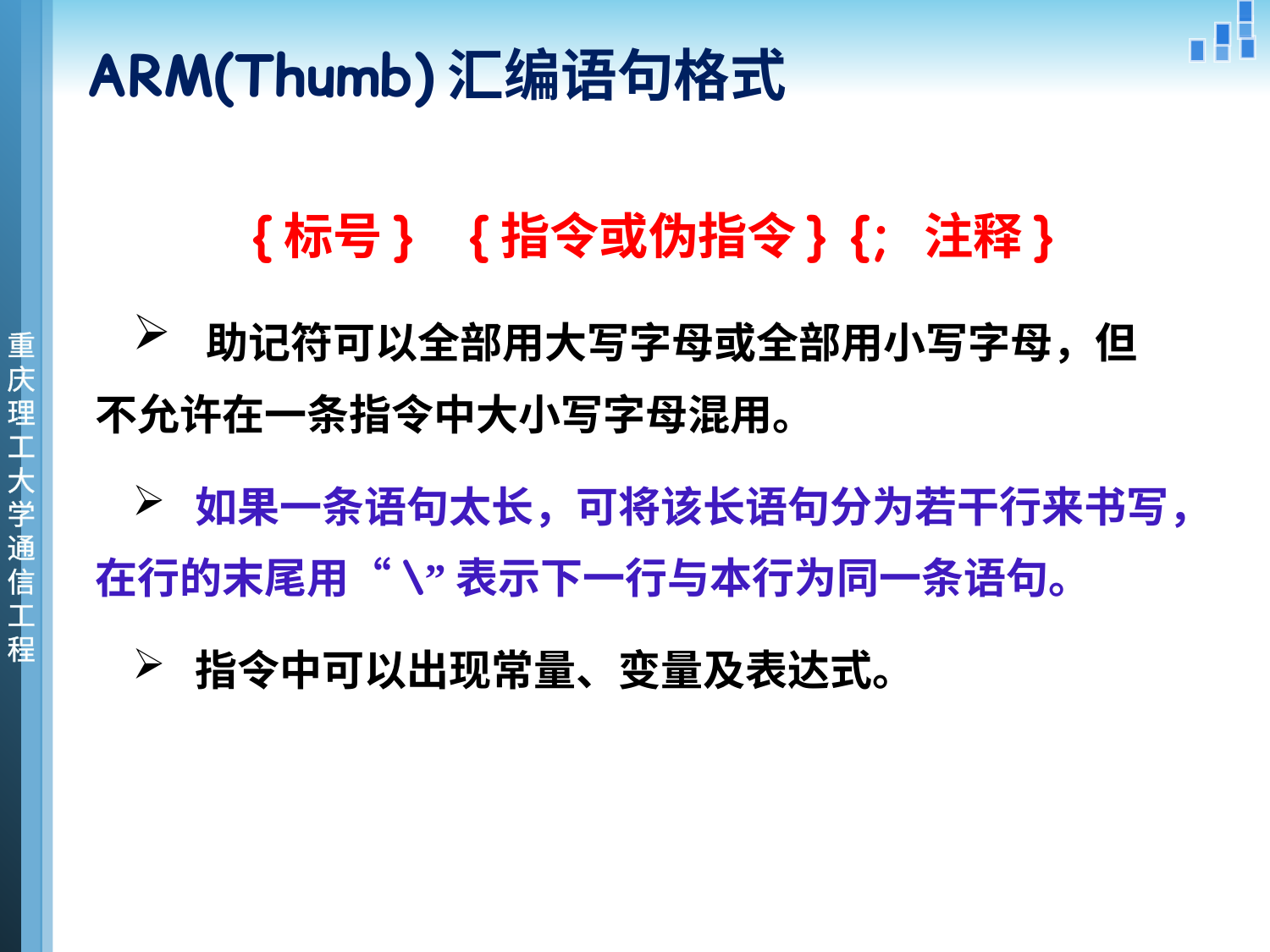

# ARM(Thumb)汇编语句格式
{标号}	{指令或伪指令}	{; 注释}
  助记符可以全部用大写字母或全部用小写字母，但不允许在一条指令中大小写字母混用。
  如果一条语句太长，可将该长语句分为若干行来书写，在行的末尾用“\”表示下一行与本行为同一条语句。
  指令中可以出现常量、变量及表达式。